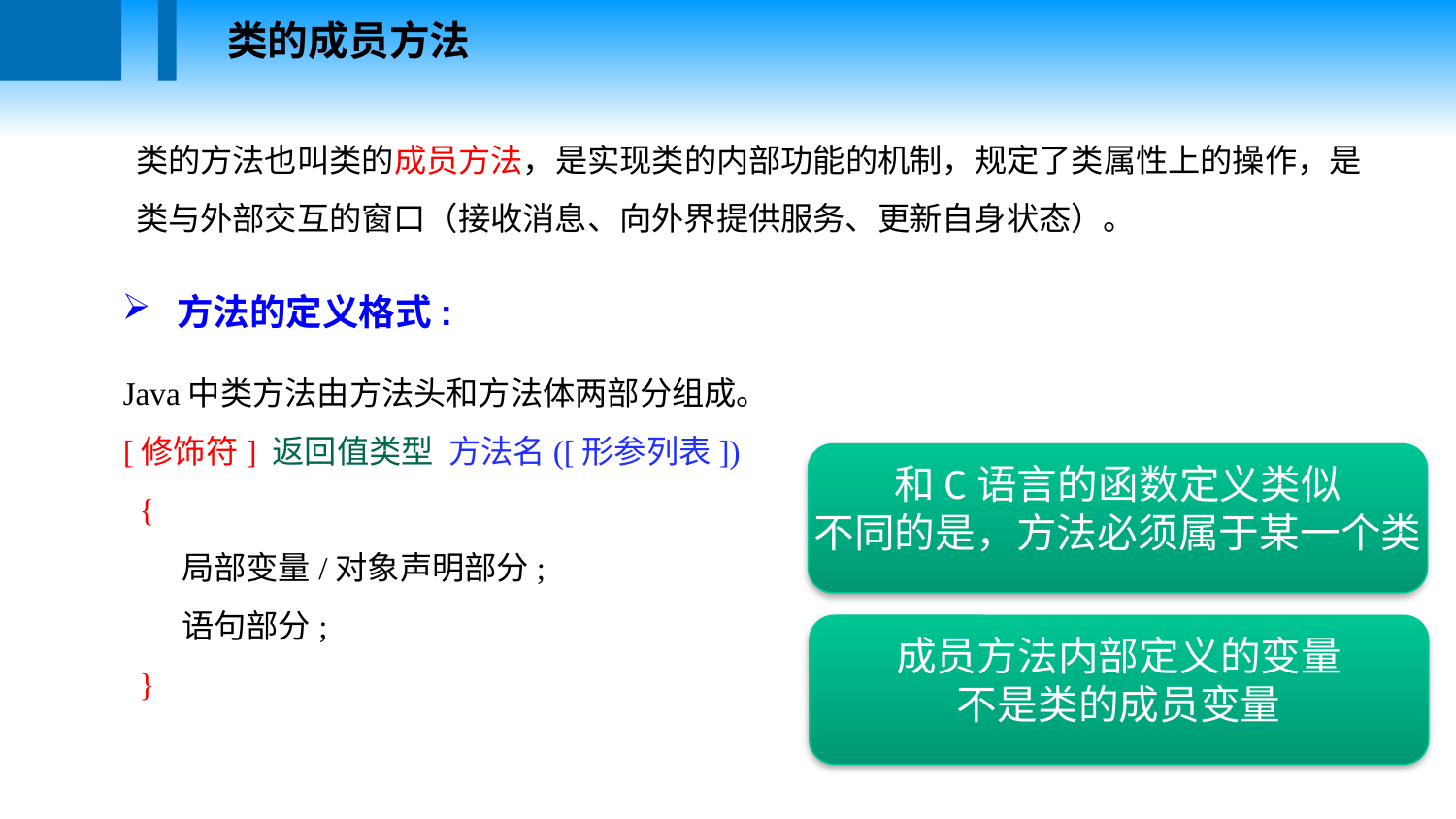

类的成员方法
类的方法也叫类的成员方法，是实现类的内部功能的机制，规定了类属性上的操作，是类与外部交互的窗口（接收消息、向外界提供服务、更新自身状态）。
方法的定义格式:
Java中类方法由方法头和方法体两部分组成。
[修饰符] 返回值类型  方法名([形参列表])
  {
       局部变量/对象声明部分;
       语句部分;
  }
和C语言的函数定义类似
不同的是，方法必须属于某一个类

成员方法内部定义的变量
不是类的成员变量